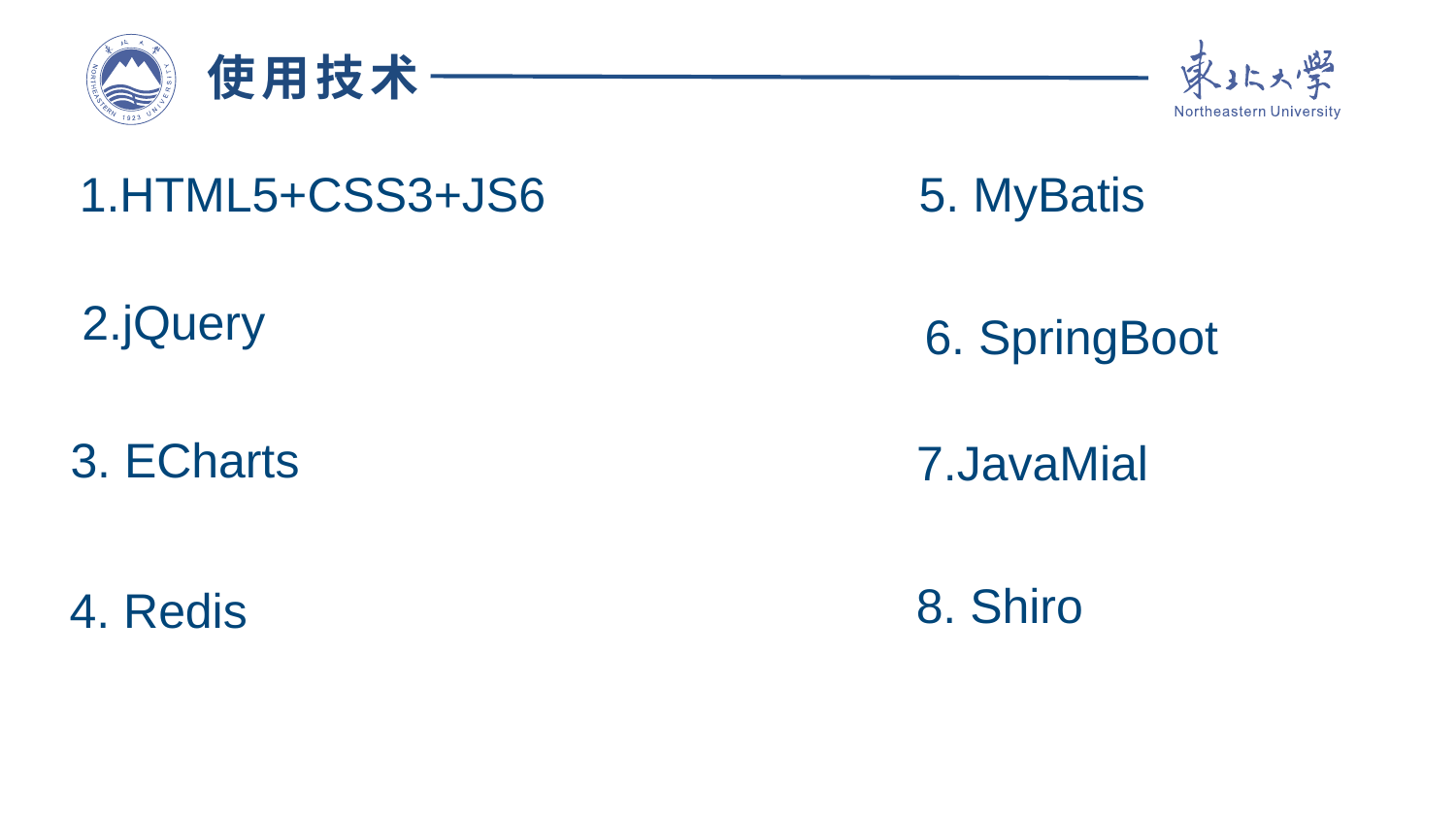

使用技术
1.HTML5+CSS3+JS6
5. MyBatis
2.jQuery
6. SpringBoot
3. ECharts
7.JavaMial
8. Shiro
4. Redis